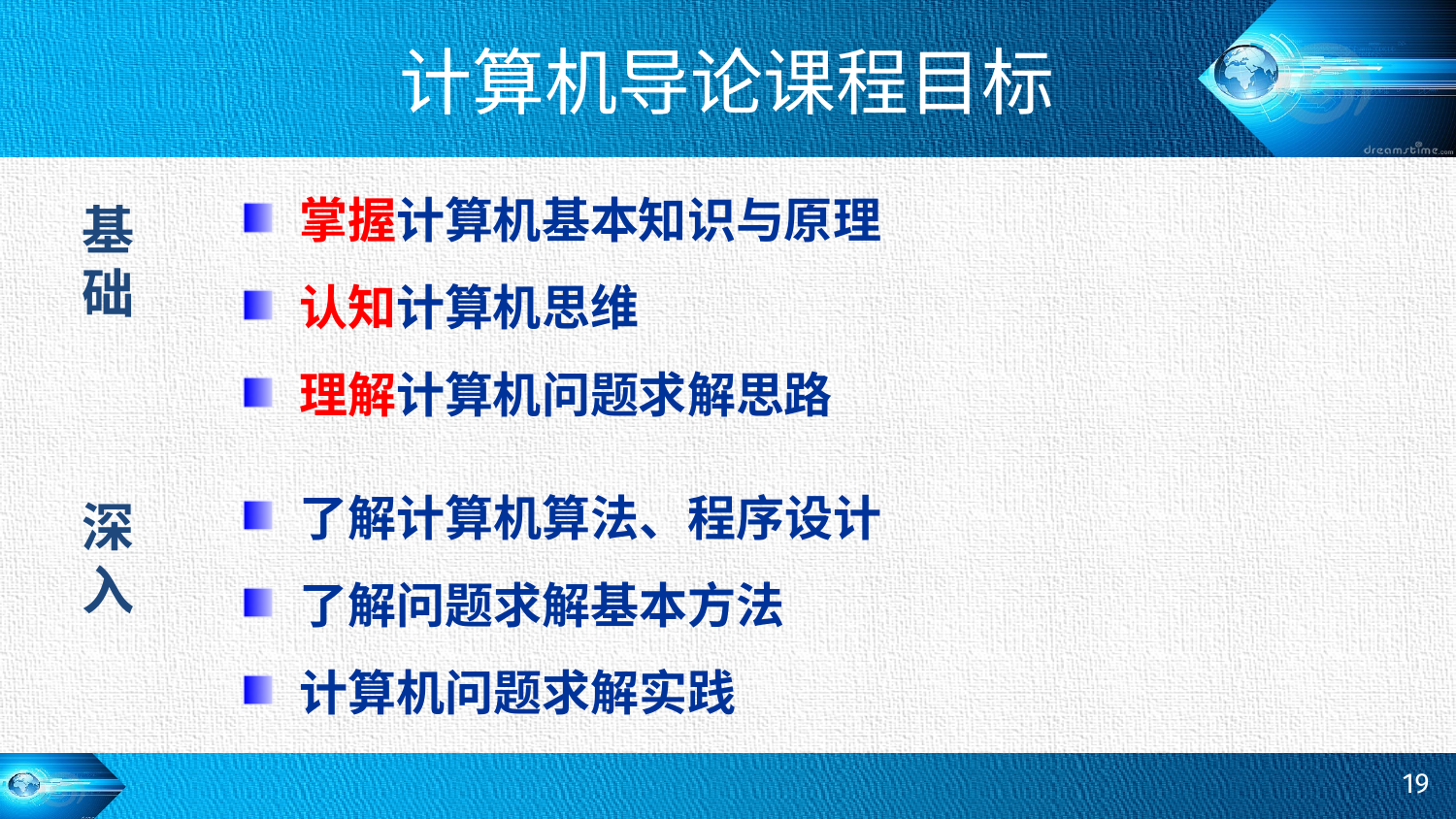

# 计算机导论课程目标
掌握计算机基本知识与原理
认知计算机思维
理解计算机问题求解思路
基
础
了解计算机算法、程序设计
了解问题求解基本方法
计算机问题求解实践
深
入
19